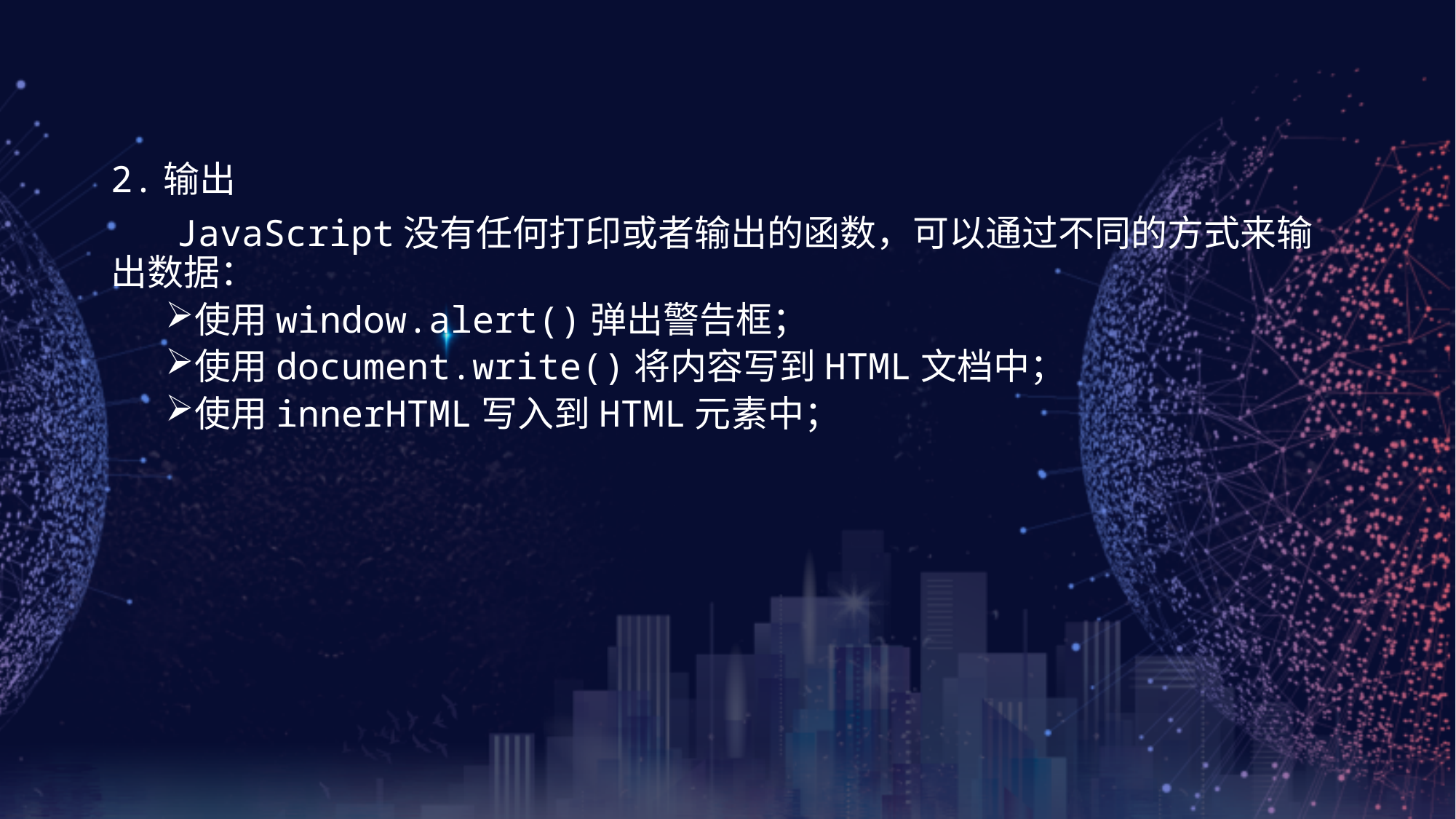

2.输出
   JavaScript没有任何打印或者输出的函数，可以通过不同的方式来输出数据：
使用window.alert()弹出警告框；
使用document.write()将内容写到HTML文档中；
使用innerHTML写入到HTML元素中；